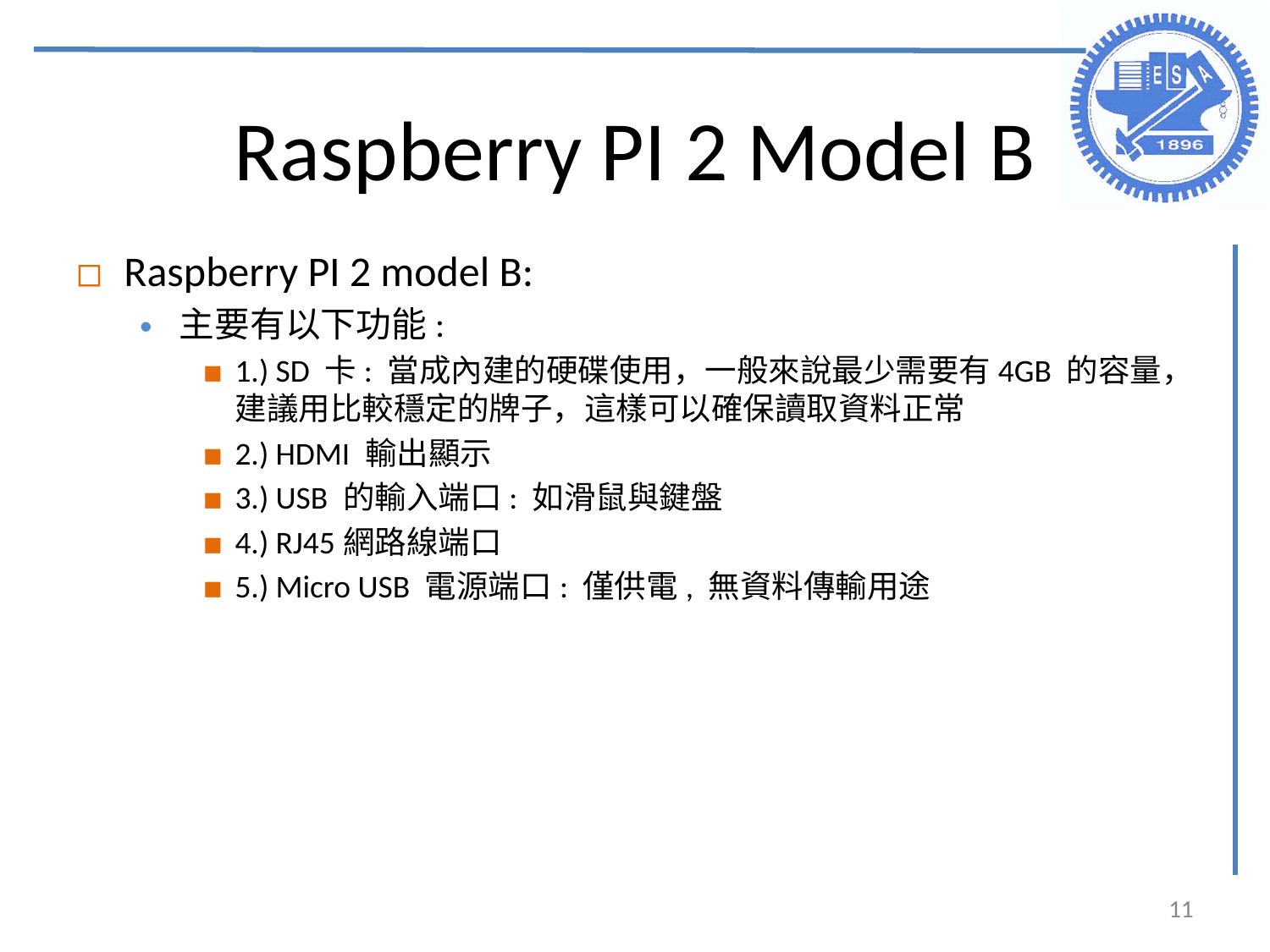

# Raspberry PI 2 Model B
Raspberry PI 2 model B:
主要有以下功能:
1.) SD 卡: 當成內建的硬碟使用，一般來說最少需要有4GB 的容量，建議用比較穩定的牌子，這樣可以確保讀取資料正常
2.) HDMI 輸出顯示
3.) USB 的輸入端口: 如滑鼠與鍵盤
4.) RJ45網路線端口
5.) Micro USB 電源端口: 僅供電, 無資料傳輸用途
11